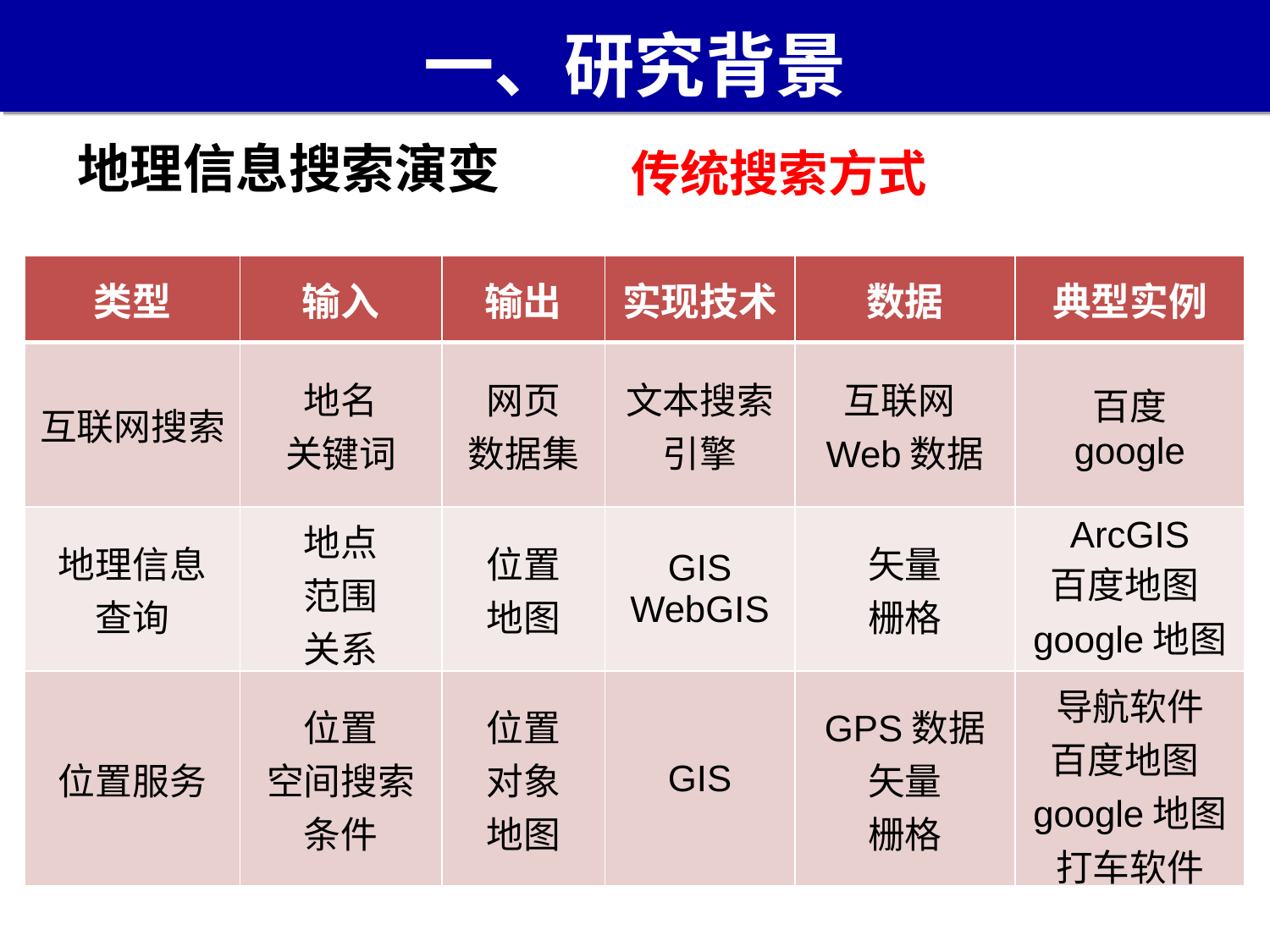

# 一、研究背景
地理信息搜索演变
传统搜索方式
| 类型 | 输入 | 输出 | 实现技术 | 数据 | 典型实例 |
| --- | --- | --- | --- | --- | --- |
| 互联网搜索 | 地名 关键词 | 网页 数据集 | 文本搜索引擎 | 互联网Web数据 | 百度 google |
| 地理信息 查询 | 地点 范围 关系 | 位置 地图 | GIS WebGIS | 矢量 栅格 | ArcGIS 百度地图google地图 |
| 位置服务 | 位置 空间搜索条件 | 位置 对象 地图 | GIS | GPS数据 矢量 栅格 | 导航软件 百度地图google地图 打车软件 |